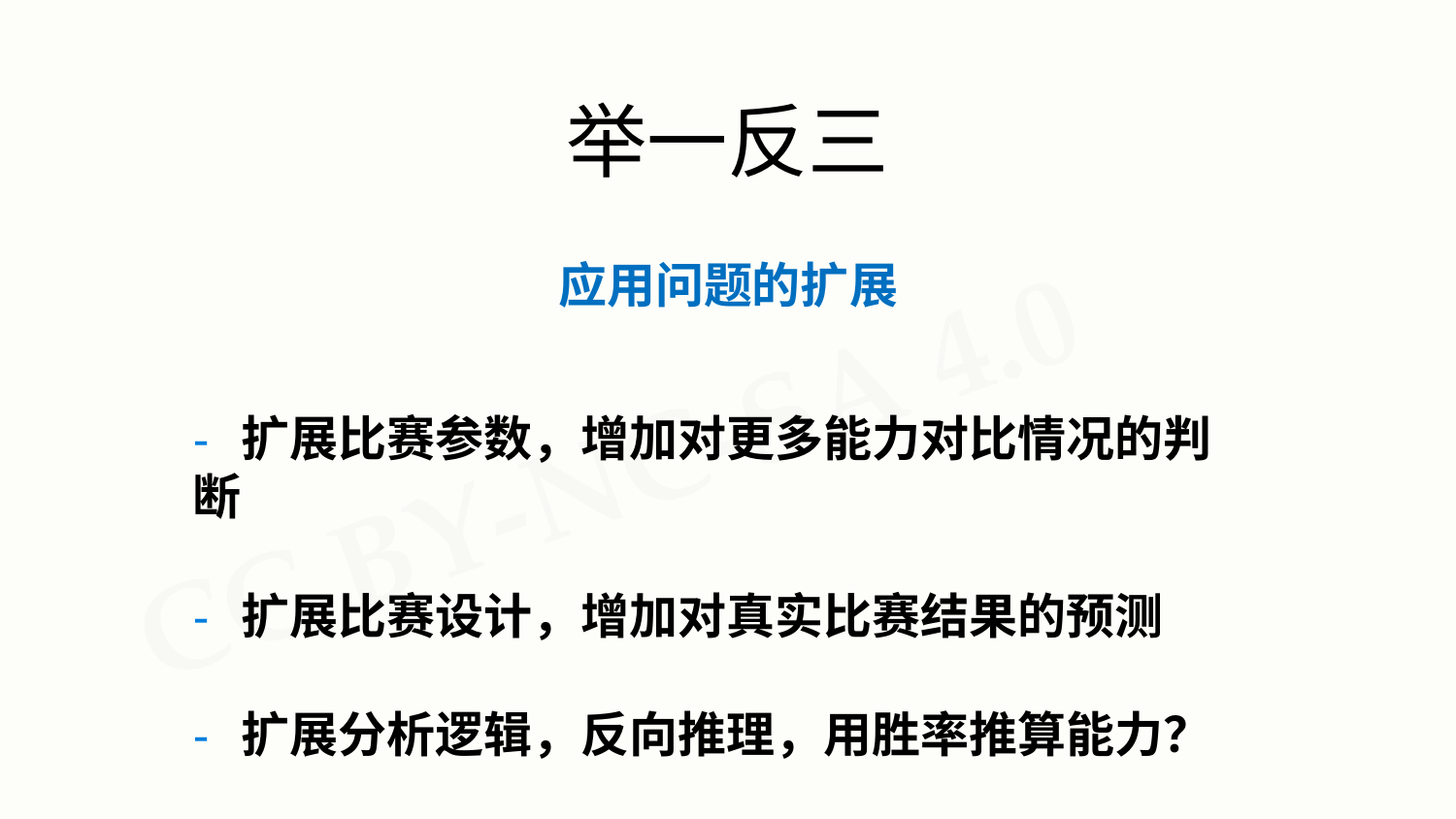

# 举一反三
应用问题的扩展

- 扩展比赛参数，增加对更多能力对比情况的判断

- 扩展比赛设计，增加对真实比赛结果的预测

- 扩展分析逻辑，反向推理，用胜率推算能力？